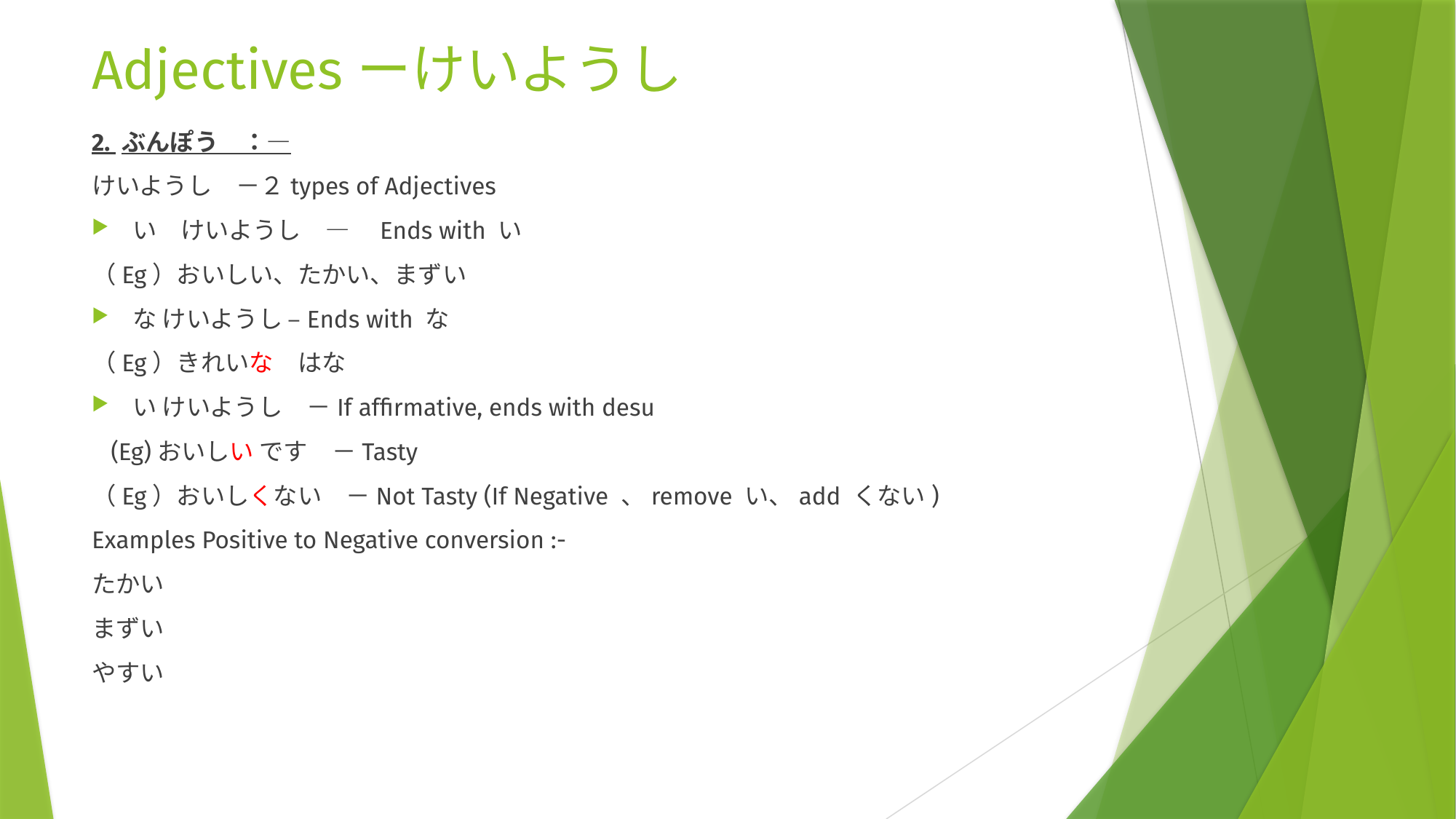

# Adjectivesーけいようし
2. ぶんぽう　：―
けいようし　－２types of Adjectives
い　けいようし　―　Ends with い
（Eg）おいしい、たかい、まずい
な けいようし –Ends with な
（Eg）きれいな　はな
い けいようし　－If affirmative, ends with desu
   (Eg)おいしい です　－Tasty
（Eg）おいしくない　－Not Tasty (If Negative 、remove い、add くない)
Examples Positive to Negative conversion :-
たかい
まずい
やすい